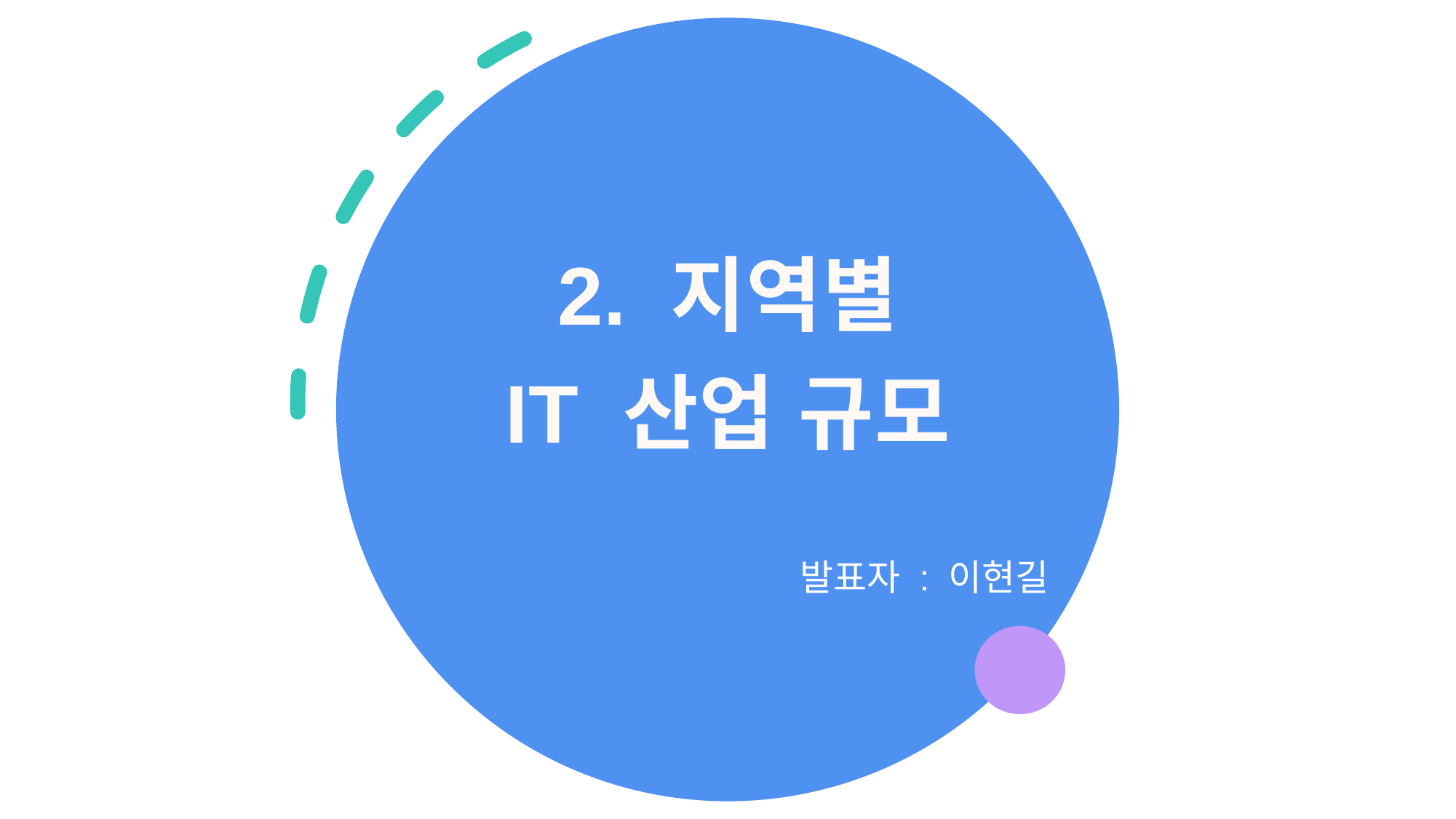

# 2. 지역별 IT 산업 규모
발표자 : 이현길